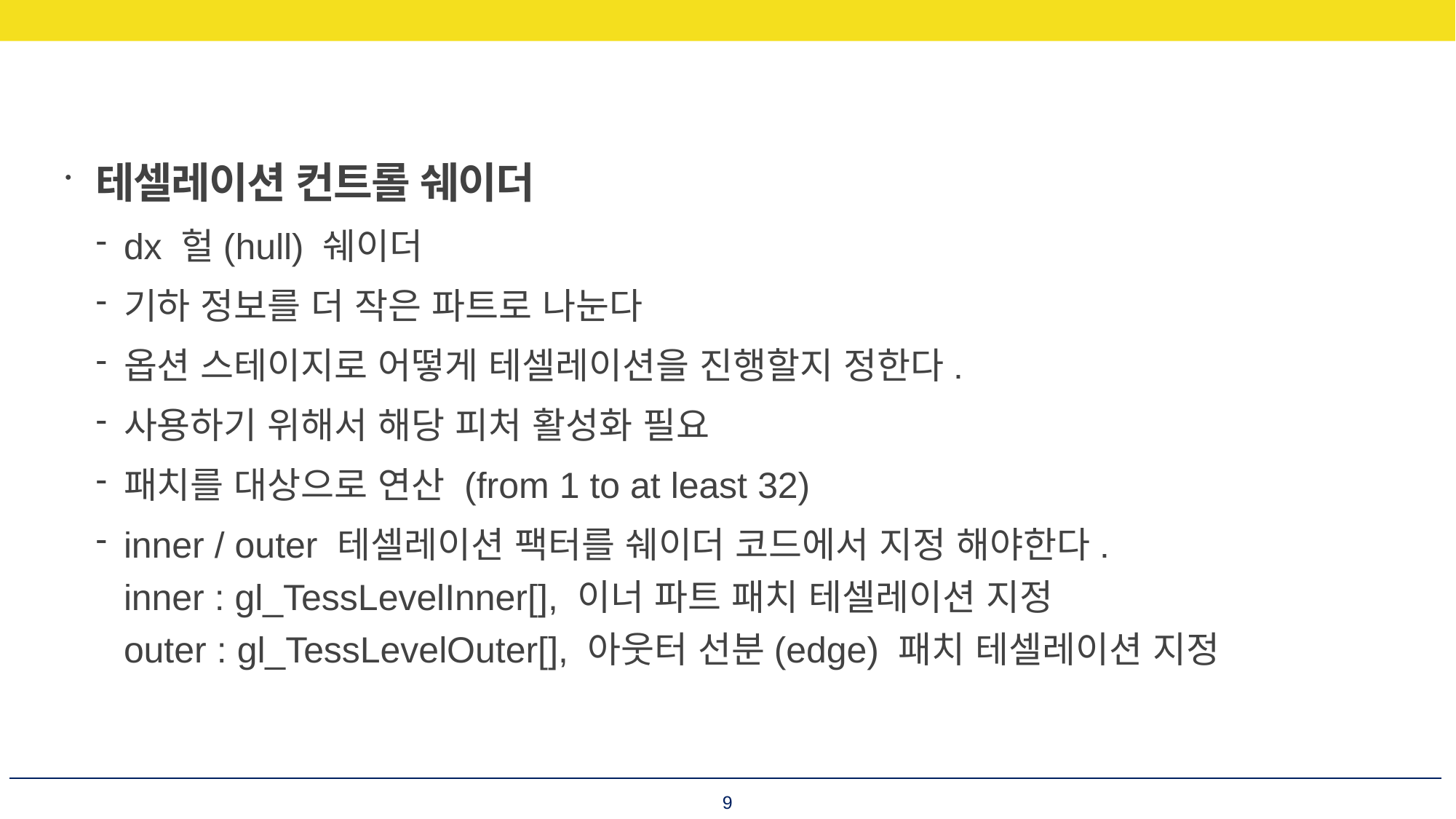

테셀레이션 컨트롤 쉐이더
dx 헐(hull) 쉐이더
기하 정보를 더 작은 파트로 나눈다
옵션 스테이지로 어떻게 테셀레이션을 진행할지 정한다.
사용하기 위해서 해당 피처 활성화 필요
패치를 대상으로 연산 (from 1 to at least 32)
inner / outer 테셀레이션 팩터를 쉐이더 코드에서 지정 해야한다.
inner : gl_TessLevelInner[], 이너 파트 패치 테셀레이션 지정
outer : gl_TessLevelOuter[], 아웃터 선분(edge) 패치 테셀레이션 지정

9